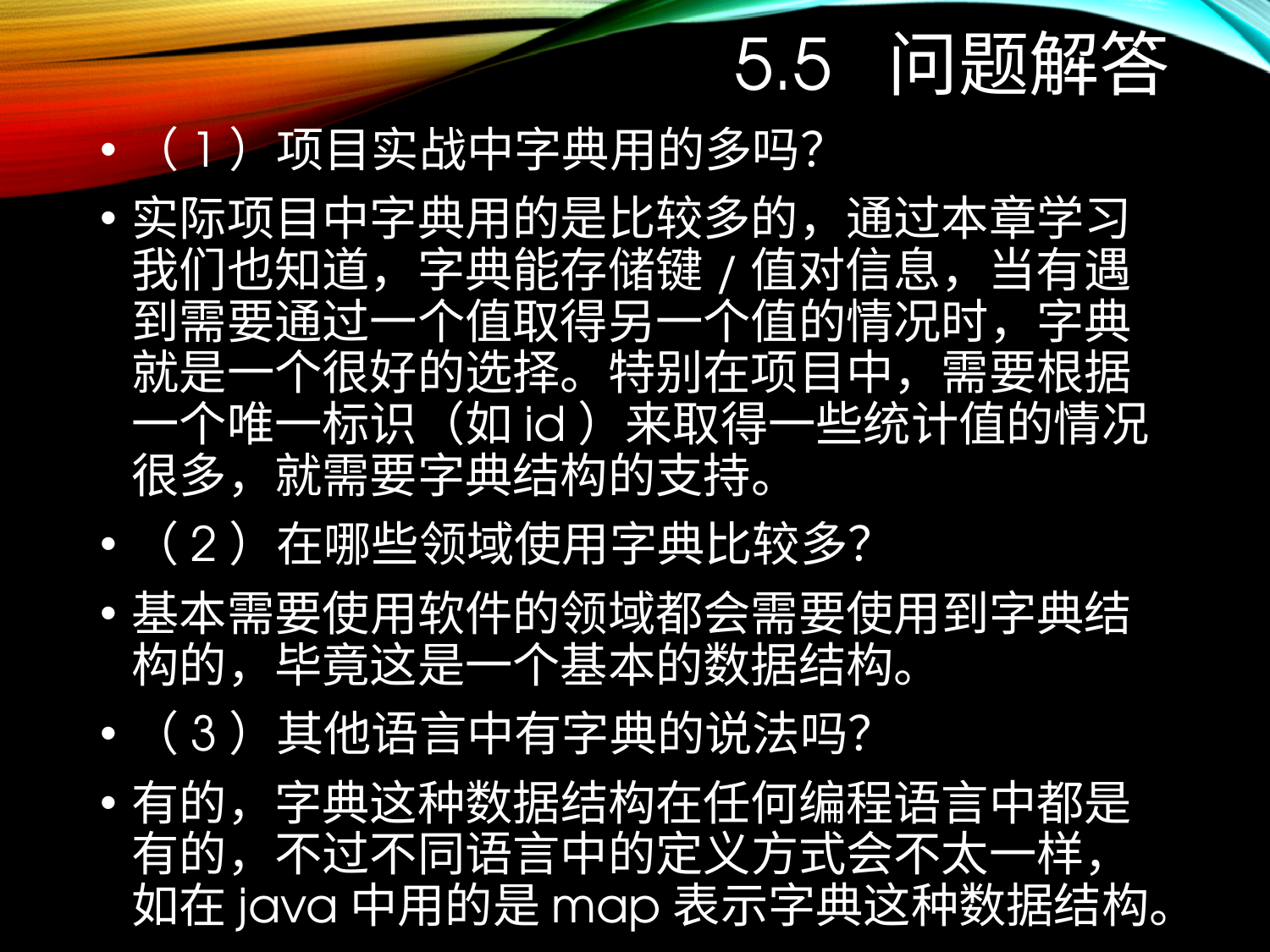

# 5.5  问题解答
（1）项目实战中字典用的多吗？
实际项目中字典用的是比较多的，通过本章学习我们也知道，字典能存储键/值对信息，当有遇到需要通过一个值取得另一个值的情况时，字典就是一个很好的选择。特别在项目中，需要根据一个唯一标识（如id）来取得一些统计值的情况很多，就需要字典结构的支持。
（2）在哪些领域使用字典比较多？
基本需要使用软件的领域都会需要使用到字典结构的，毕竟这是一个基本的数据结构。
（3）其他语言中有字典的说法吗？
有的，字典这种数据结构在任何编程语言中都是有的，不过不同语言中的定义方式会不太一样，如在java中用的是map表示字典这种数据结构。